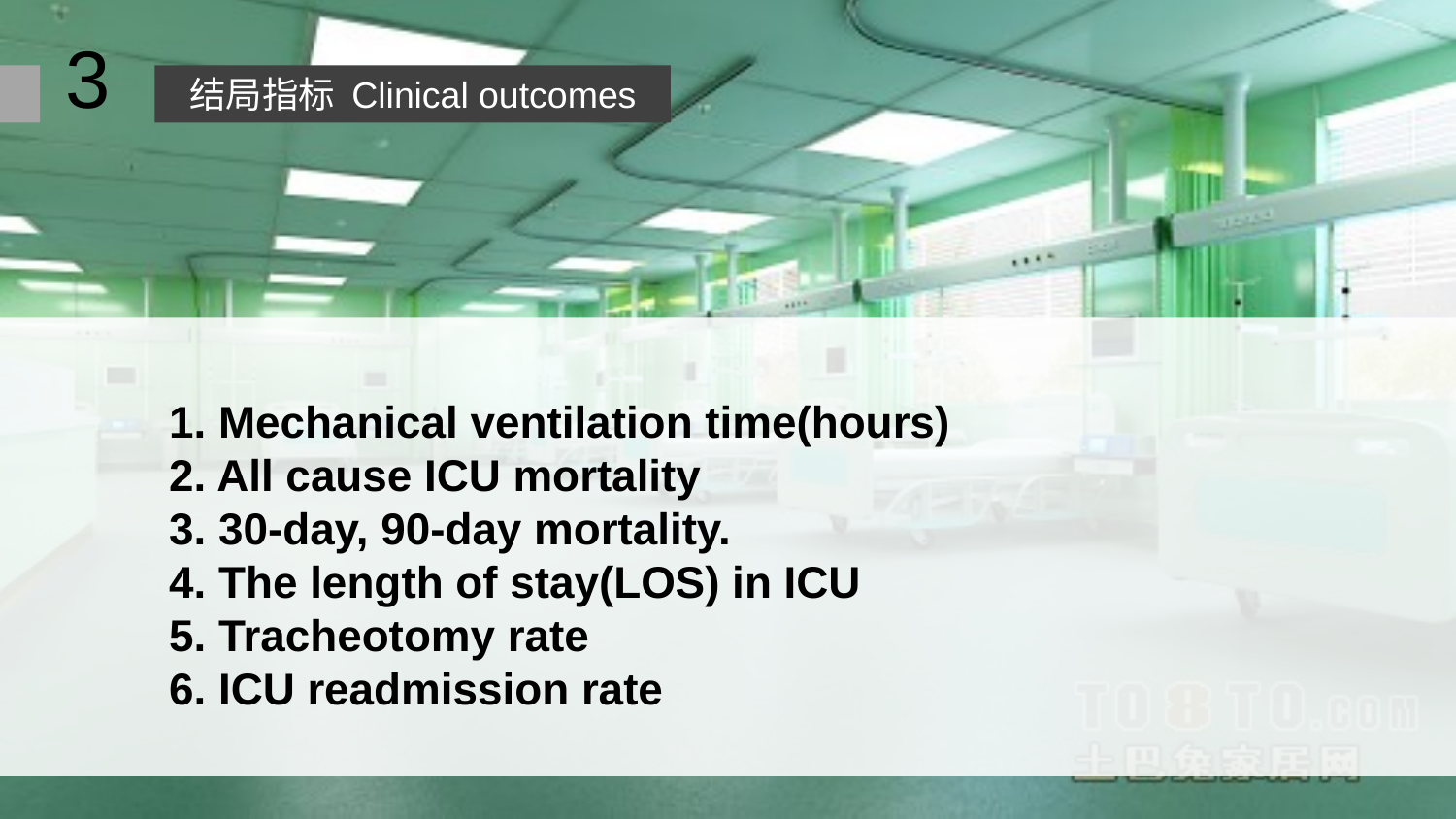

3

结局指标 Clinical outcomes

1. Mechanical ventilation time(hours)
2. All cause ICU mortality
3. 30-day, 90-day mortality.
4. The length of stay(LOS) in ICU
5. Tracheotomy rate
6. ICU readmission rate